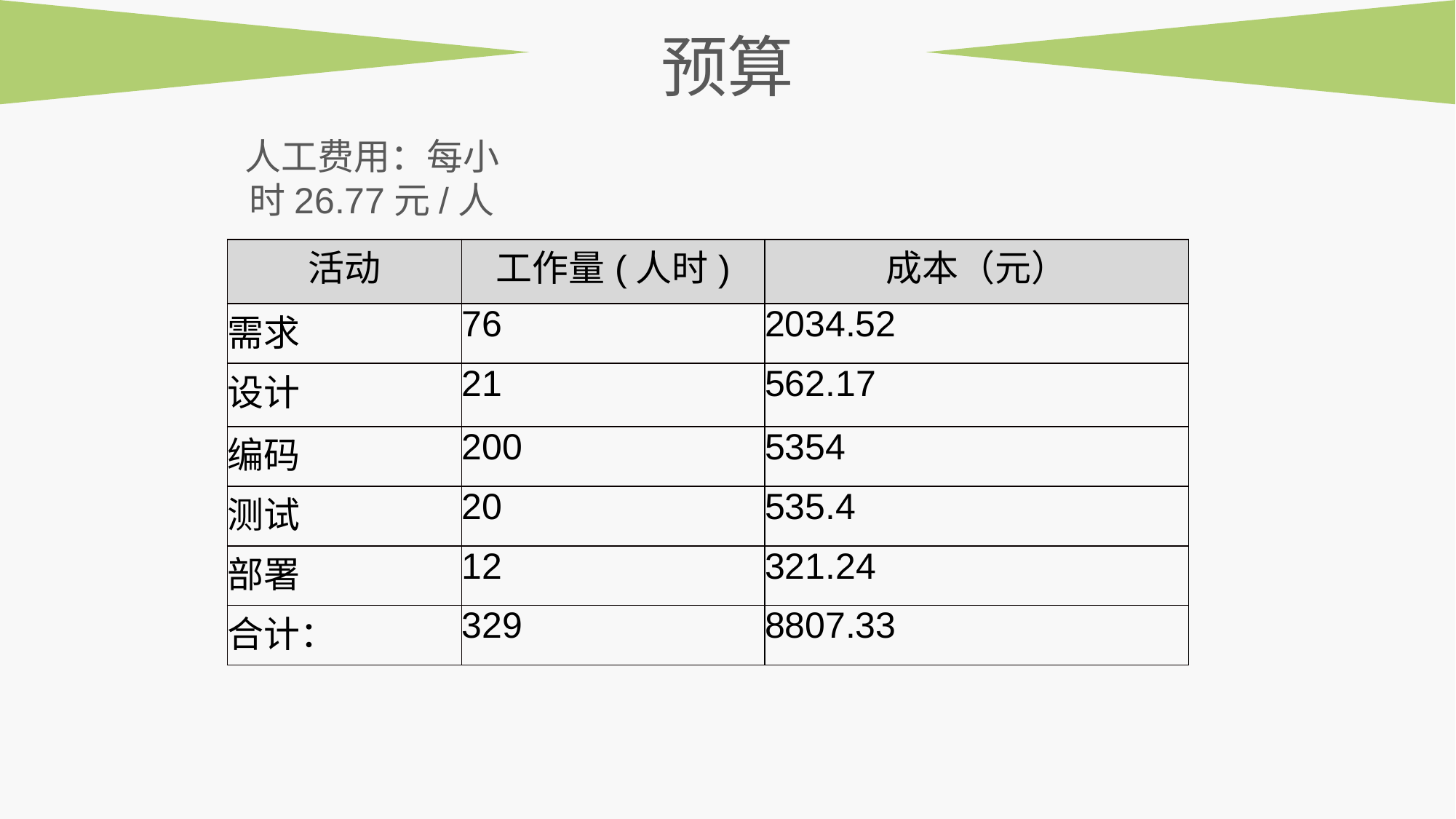

预算
人工费用：每小时26.77元/人
| 活动 | 工作量(人时) | 成本（元） |
| --- | --- | --- |
| 需求 | 76 | 2034.52 |
| 设计 | 21 | 562.17 |
| 编码 | 200 | 5354 |
| 测试 | 20 | 535.4 |
| 部署 | 12 | 321.24 |
| 合计： | 329 | 8807.33 |